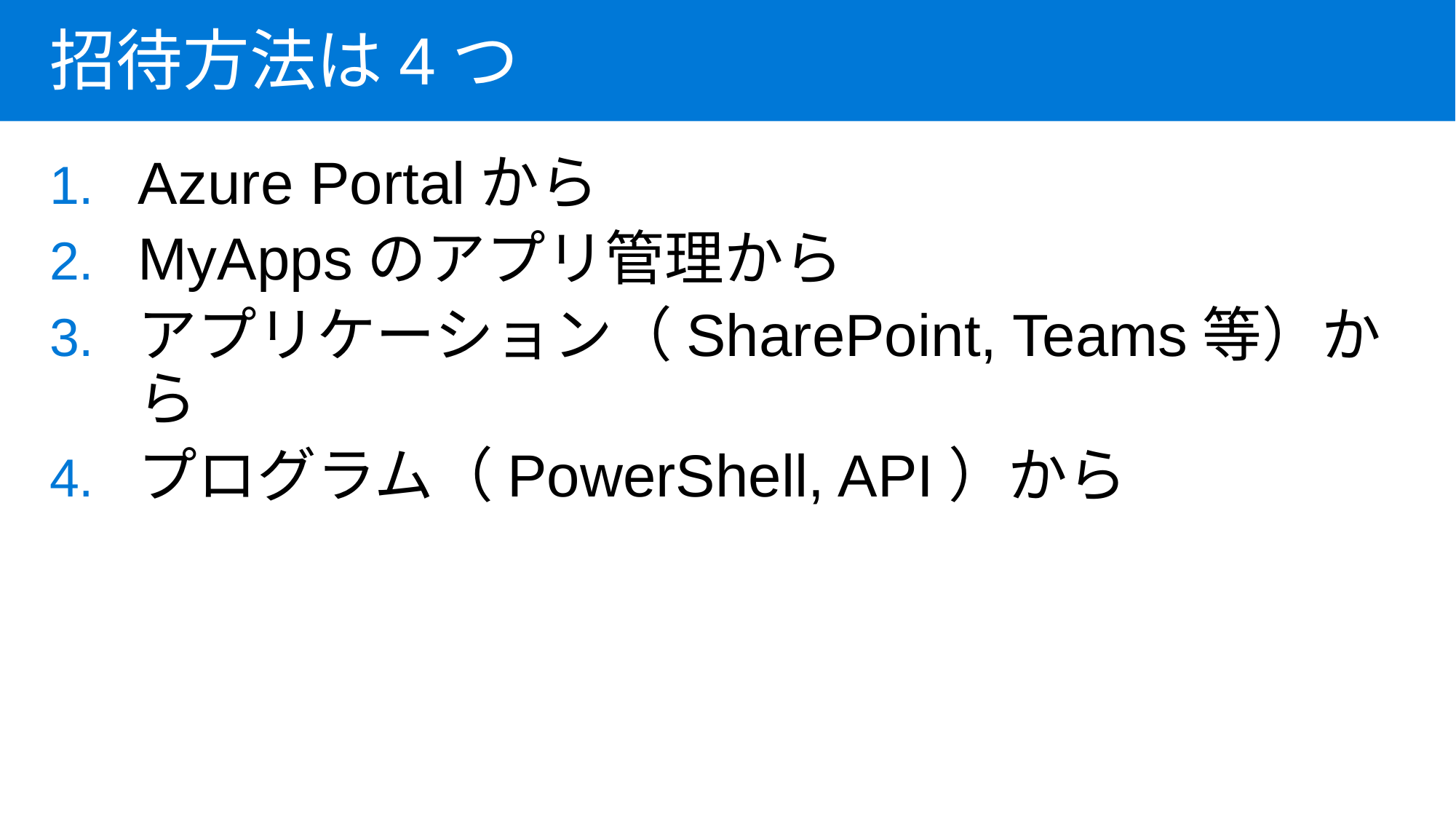

招待方法は4つ
Azure Portalから
MyAppsのアプリ管理から
アプリケーション（SharePoint, Teams等）から
プログラム（PowerShell, API）から